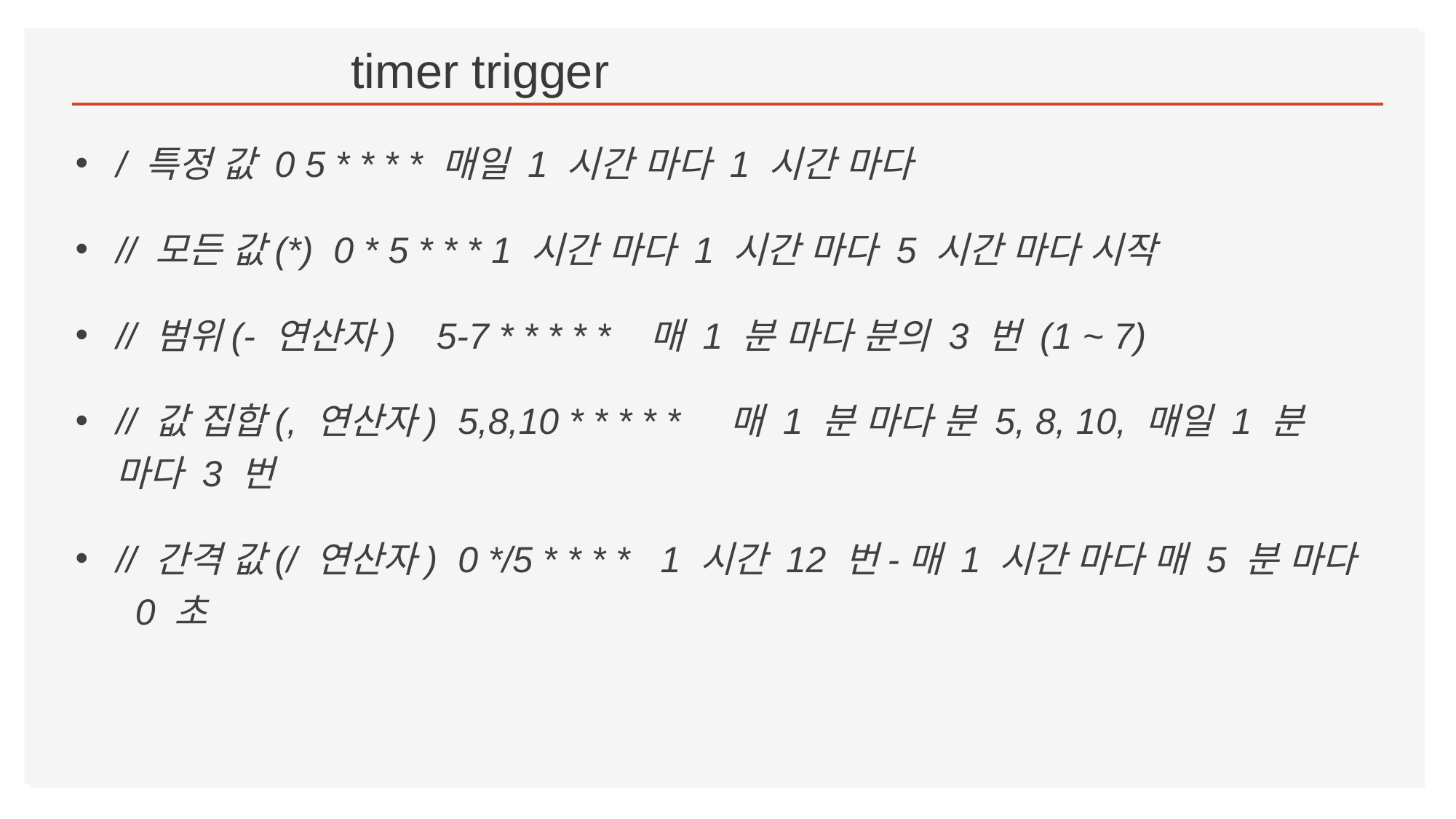

# timer trigger
/ 특정 값 0 5 * * * * 매일 1 시간 마다 1 시간 마다
// 모든 값(*)  0 * 5 * * * 1 시간 마다 1 시간 마다 5 시간 마다 시작
// 범위(- 연산자)    5-7 * * * * *   매 1 분 마다 분의 3 번 (1 ~ 7)
// 값 집합(, 연산자)  5,8,10 * * * * *    매 1 분 마다 분 5, 8, 10, 매일 1 분 마다 3 번
// 간격 값(/ 연산자)  0 */5 * * * *   1 시간 12 번-매 1 시간 마다 매 5 분 마다 0 초